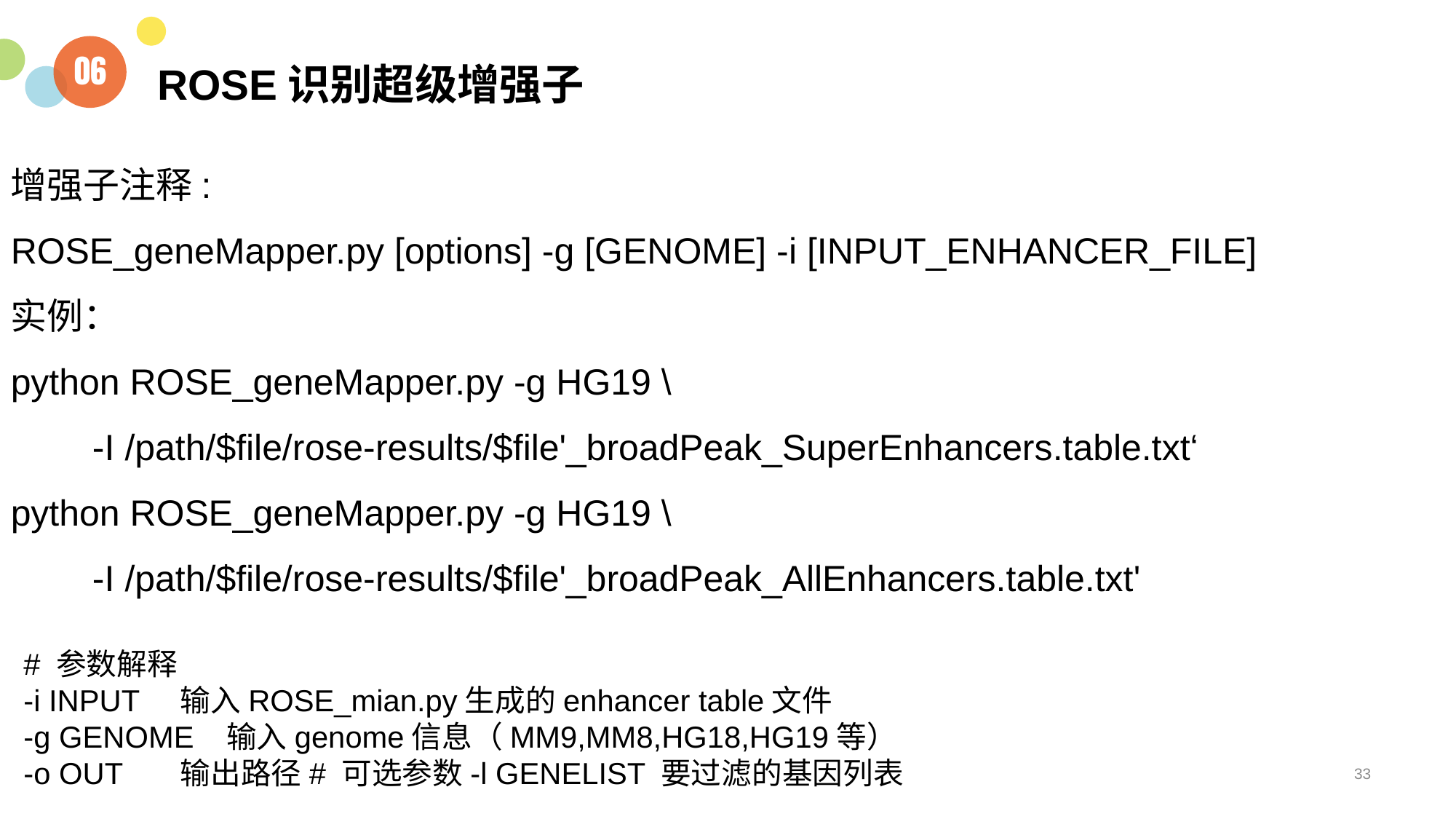

06
ROSE识别超级增强子

增强子注释:
ROSE_geneMapper.py [options] -g [GENOME] -i [INPUT_ENHANCER_FILE]
实例：
python ROSE_geneMapper.py -g HG19 \
        -I /path/$file/rose-results/$file'_broadPeak_SuperEnhancers.table.txt‘
python ROSE_geneMapper.py -g HG19 \
        -I /path/$file/rose-results/$file'_broadPeak_AllEnhancers.table.txt'

# 参数解释
-i INPUT    输入ROSE_mian.py生成的enhancer table文件
-g GENOME   输入genome信息（MM9,MM8,HG18,HG19等）
-o OUT      输出路径# 可选参数-l GENELIST 要过滤的基因列表
33